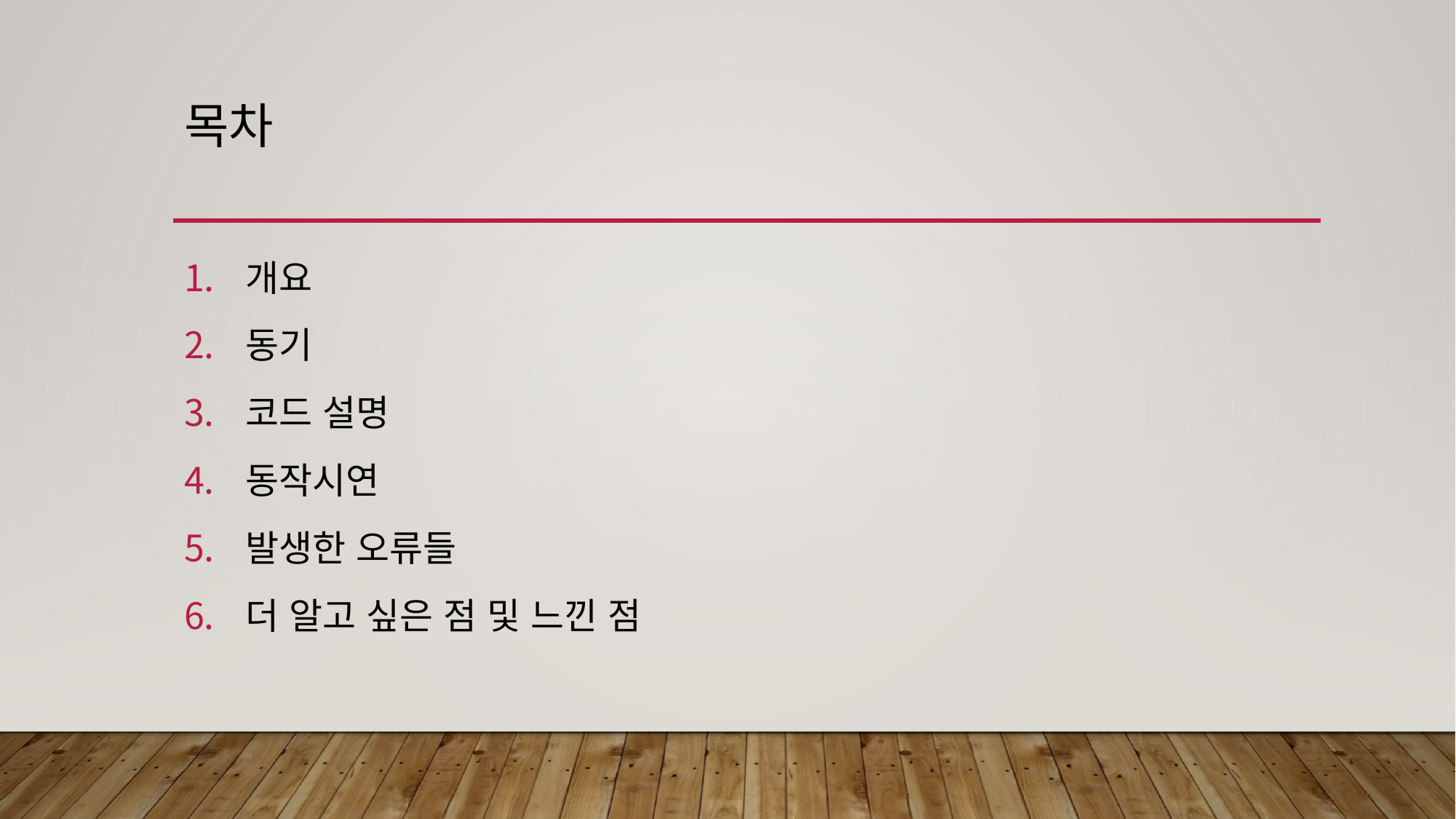

# 목차
개요
동기
코드 설명
동작시연
발생한 오류들
더 알고 싶은 점 및 느낀 점